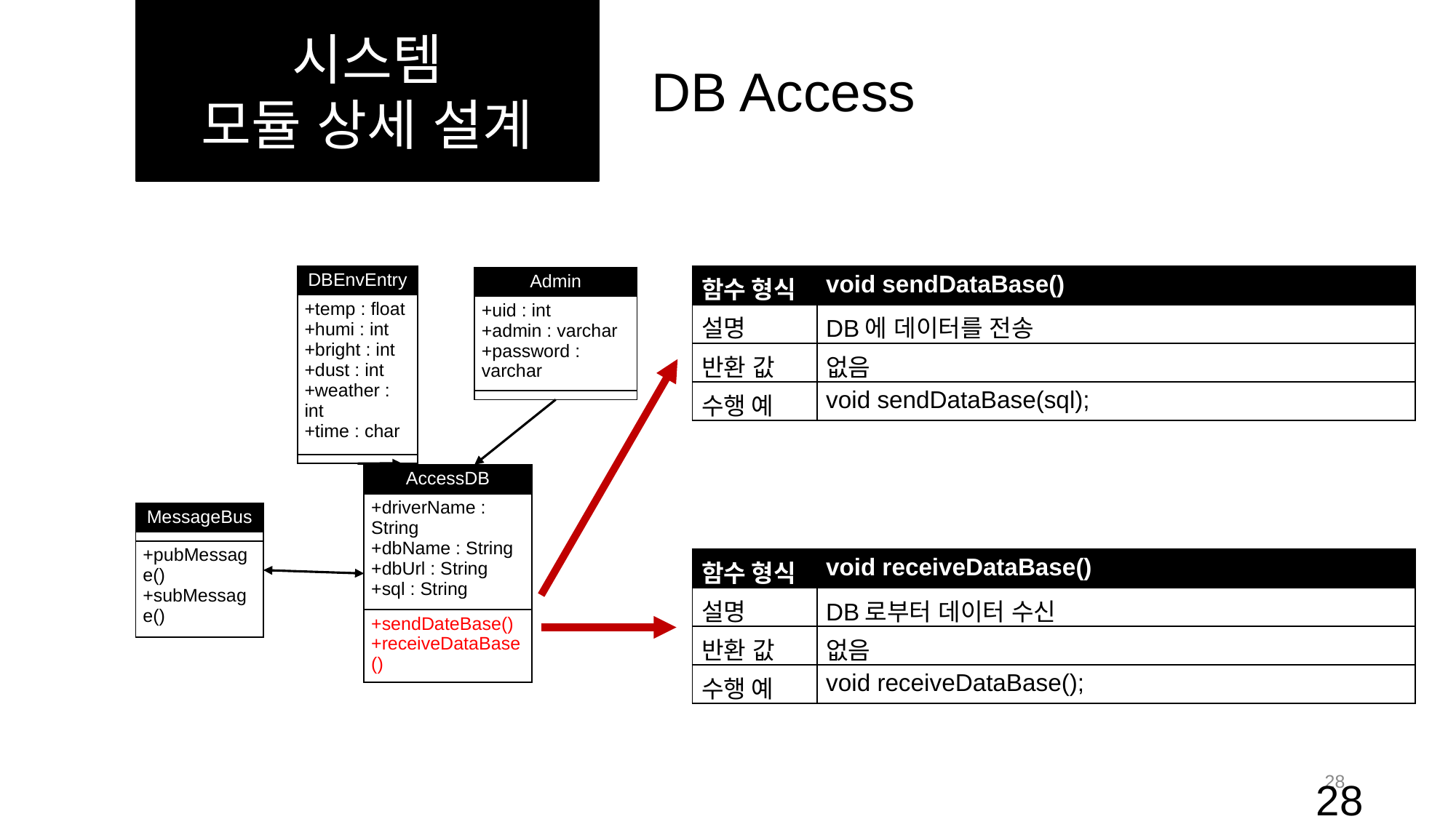

시스템
모듈 상세 설계
DB Access

| DBEnvEntry |
| --- |
| +temp : float +humi : int +bright : int +dust : int +weather : int +time : char |
|  |
| 함수 형식 | void sendDataBase() |
| --- | --- |
| 설명 | DB에 데이터를 전송 |
| 반환 값 | 없음 |
| 수행 예 | void sendDataBase(sql); |
| Admin |
| --- |
| +uid : int +admin : varchar +password : varchar |
|  |
| AccessDB |
| --- |
| +driverName : String +dbName : String +dbUrl : String +sql : String |
| +sendDateBase() +receiveDataBase() |
| MessageBus |
| --- |
|  |
| +pubMessage() +subMessage() |
| 함수 형식 | void receiveDataBase() |
| --- | --- |
| 설명 | DB로부터 데이터 수신 |
| 반환 값 | 없음 |
| 수행 예 | void receiveDataBase(); |
28
28